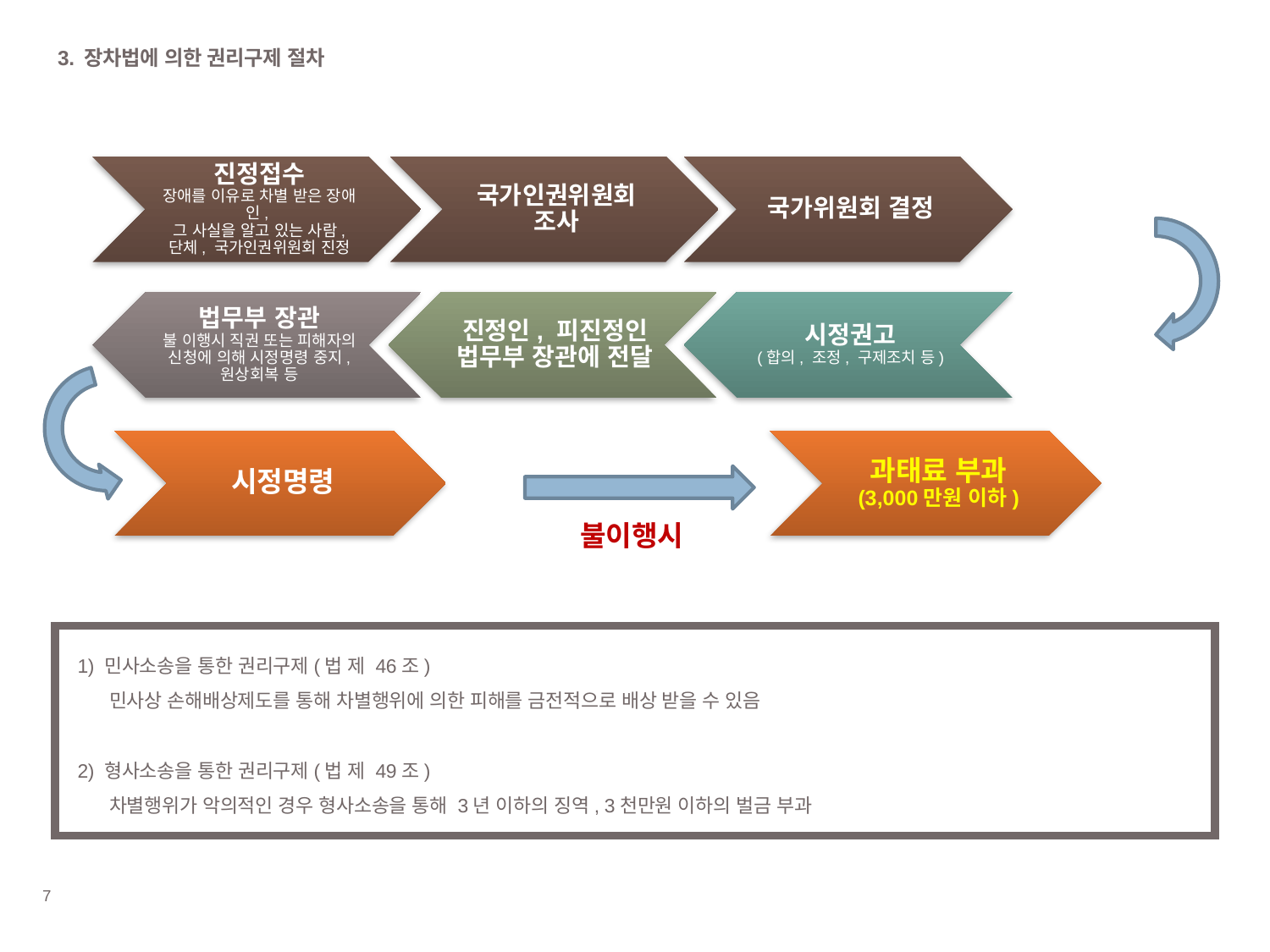

3. 장차법에 의한 권리구제 절차
진정접수
장애를 이유로 차별 받은 장애인,
그 사실을 알고 있는 사람,
단체, 국가인권위원회 진정
국가인권위원회 조사
국가위원회 결정
시정권고
(합의, 조정, 구제조치 등)
진정인, 피진정인
법무부 장관에 전달
법무부 장관
불 이행시 직권 또는 피해자의 신청에 의해 시정명령 중지, 원상회복 등
시정명령
과태료 부과
(3,000만원 이하)

불이행시
 내용

1) 민사소송을 통한 권리구제(법 제 46조)
민사상 손해배상제도를 통해 차별행위에 의한 피해를 금전적으로 배상 받을 수 있음

2) 형사소송을 통한 권리구제(법 제 49조)
차별행위가 악의적인 경우 형사소송을 통해 3년 이하의 징역, 3천만원 이하의 벌금 부과